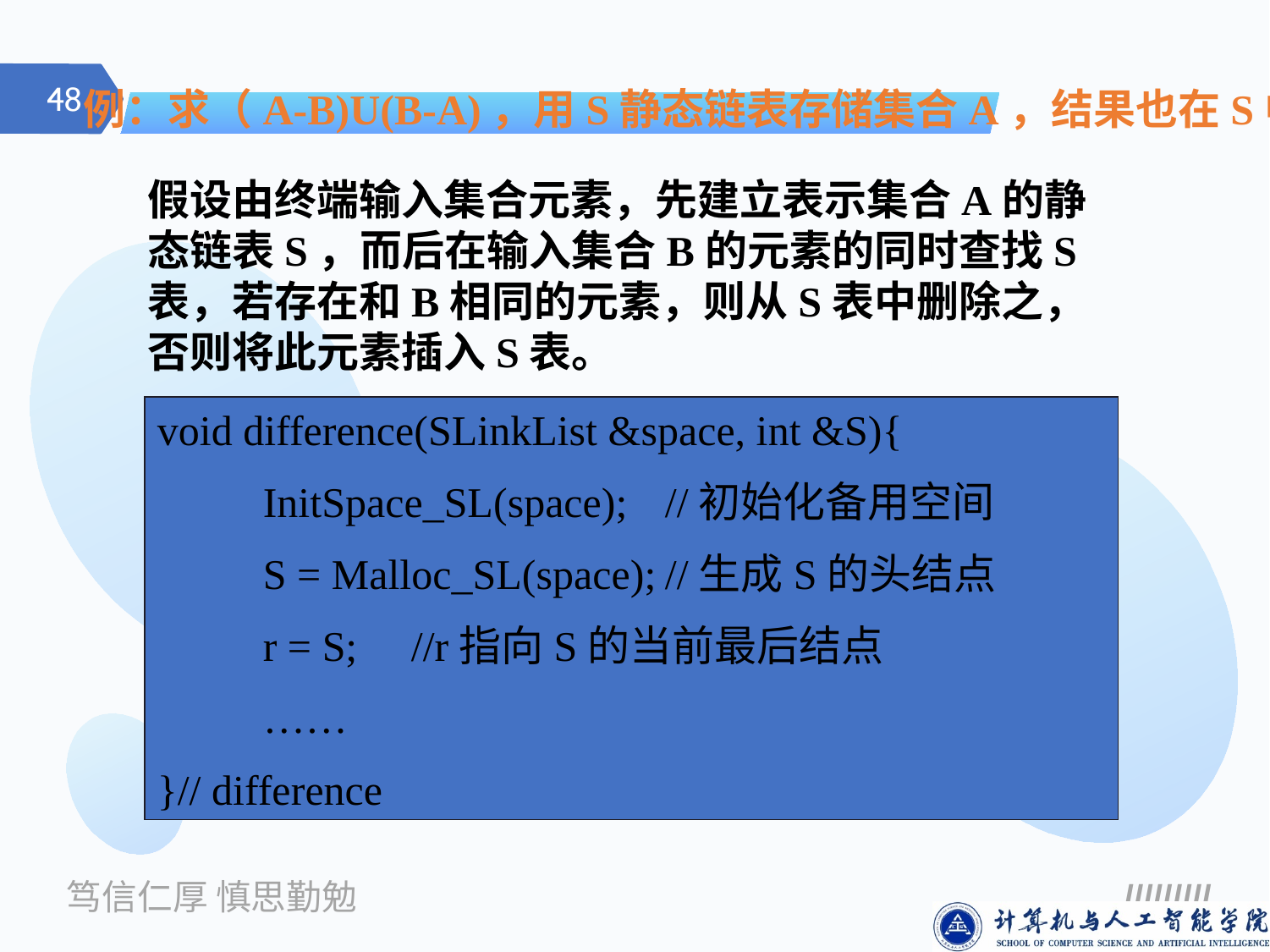

例：求（A-B)U(B-A)，用S静态链表存储集合A，结果也在S中
假设由终端输入集合元素，先建立表示集合A的静态链表S，而后在输入集合B的元素的同时查找S表，若存在和B相同的元素，则从S表中删除之，否则将此元素插入S表。
void difference(SLinkList &space, int &S){
          InitSpace_SL(space);	//初始化备用空间
          S = Malloc_SL(space);	//生成S的头结点
          r = S; 	//r指向S的当前最后结点
          ……
}// difference